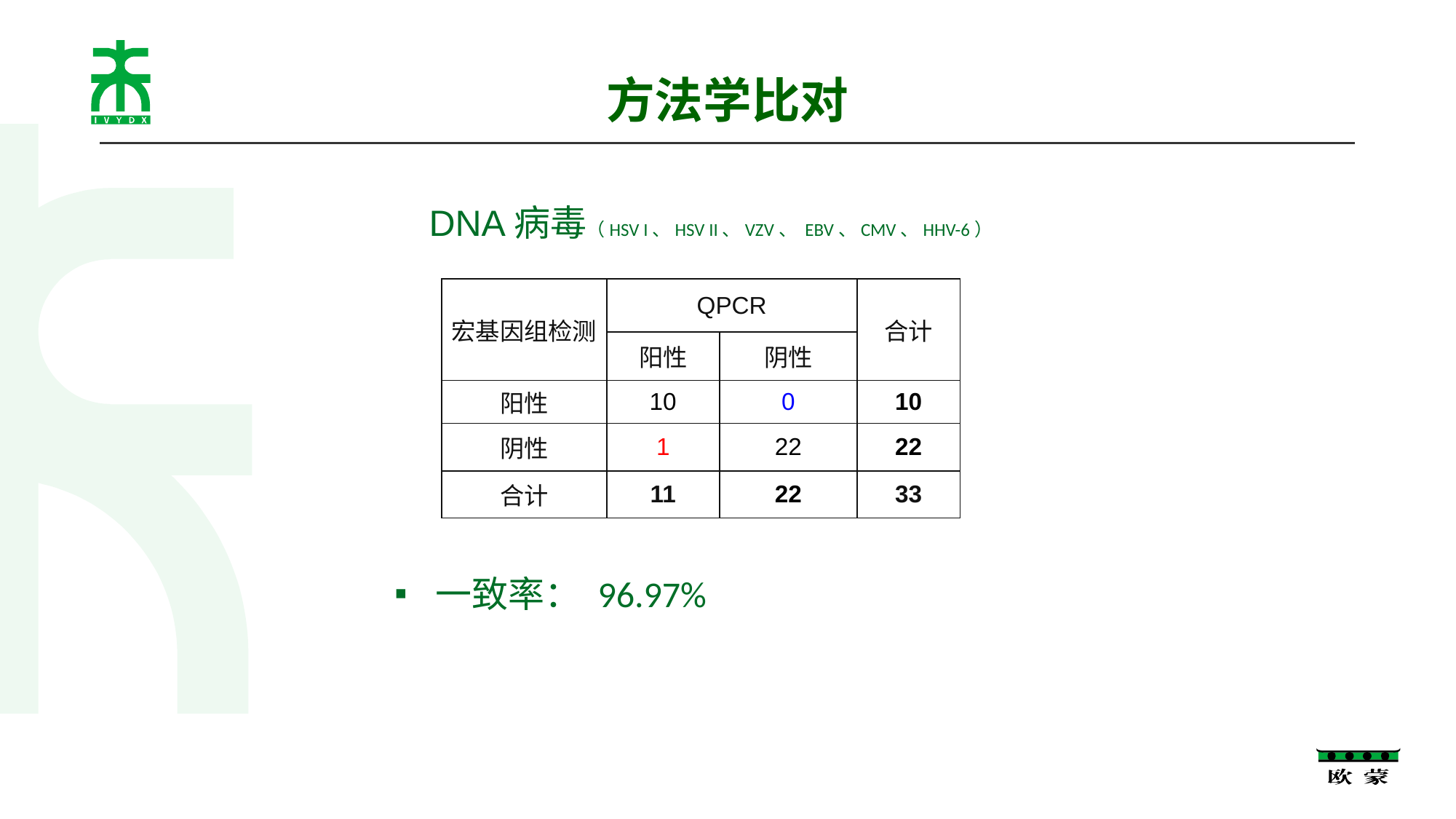

# 方法学比对
DNA病毒（HSV I、HSV II、VZV、 EBV、CMV、HHV-6）
| 宏基因组检测 | QPCR |  | 合计 |
| --- | --- | --- | --- |
|  | 阳性 | 阴性 |  |
| 阳性 | 10 | 0 | 10 |
| 阴性 | 1 | 22 | 22 |
| 合计 | 11 | 22 | 33 |
一致率： 96.97%